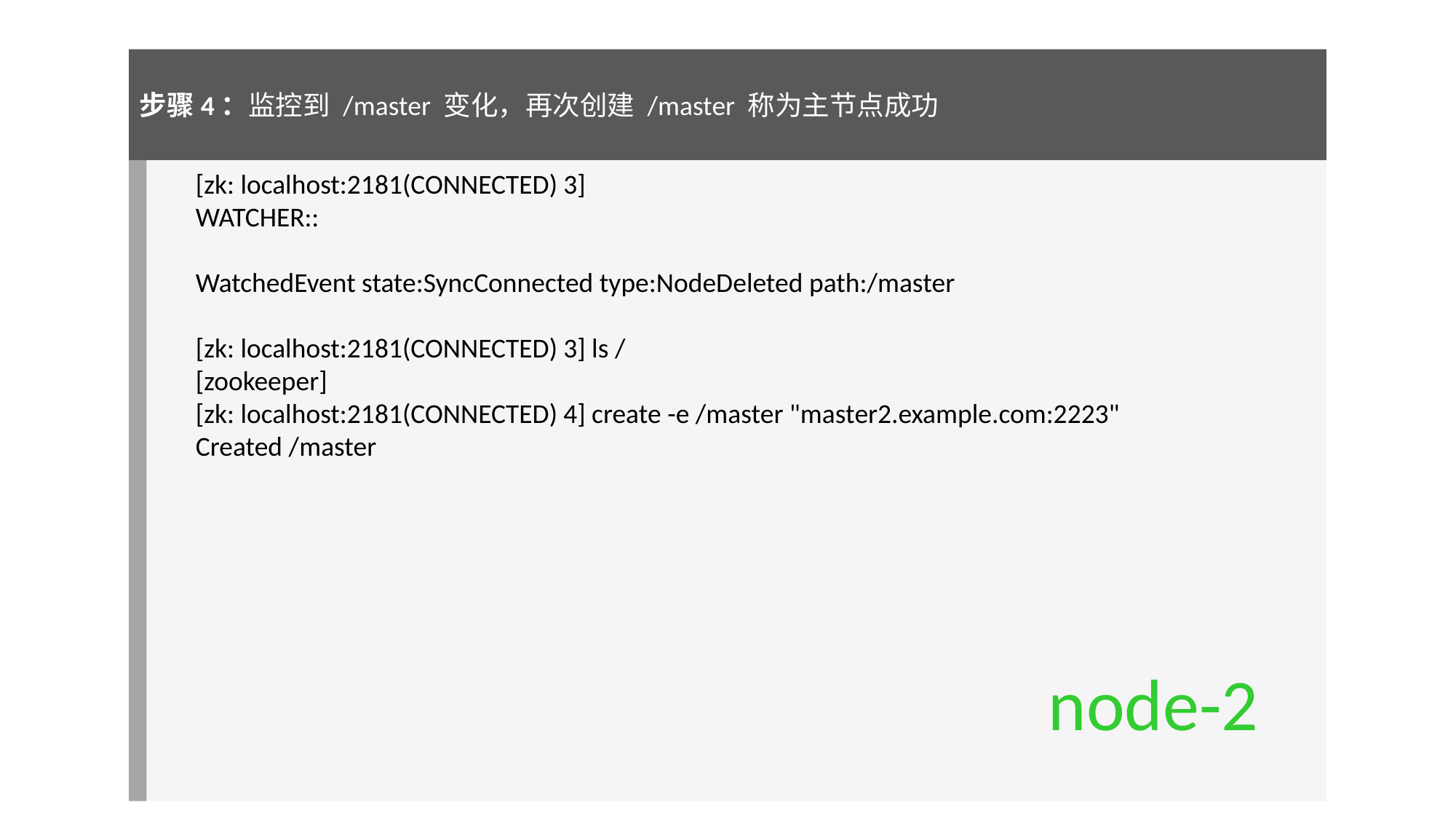

步骤4：监控到 /master 变化，再次创建 /master 称为主节点成功

[zk: localhost:2181(CONNECTED) 3]
WATCHER::
WatchedEvent state:SyncConnected type:NodeDeleted path:/master
[zk: localhost:2181(CONNECTED) 3] ls /
[zookeeper]
[zk: localhost:2181(CONNECTED) 4] create -e /master "master2.example.com:2223"
Created /master
node-2